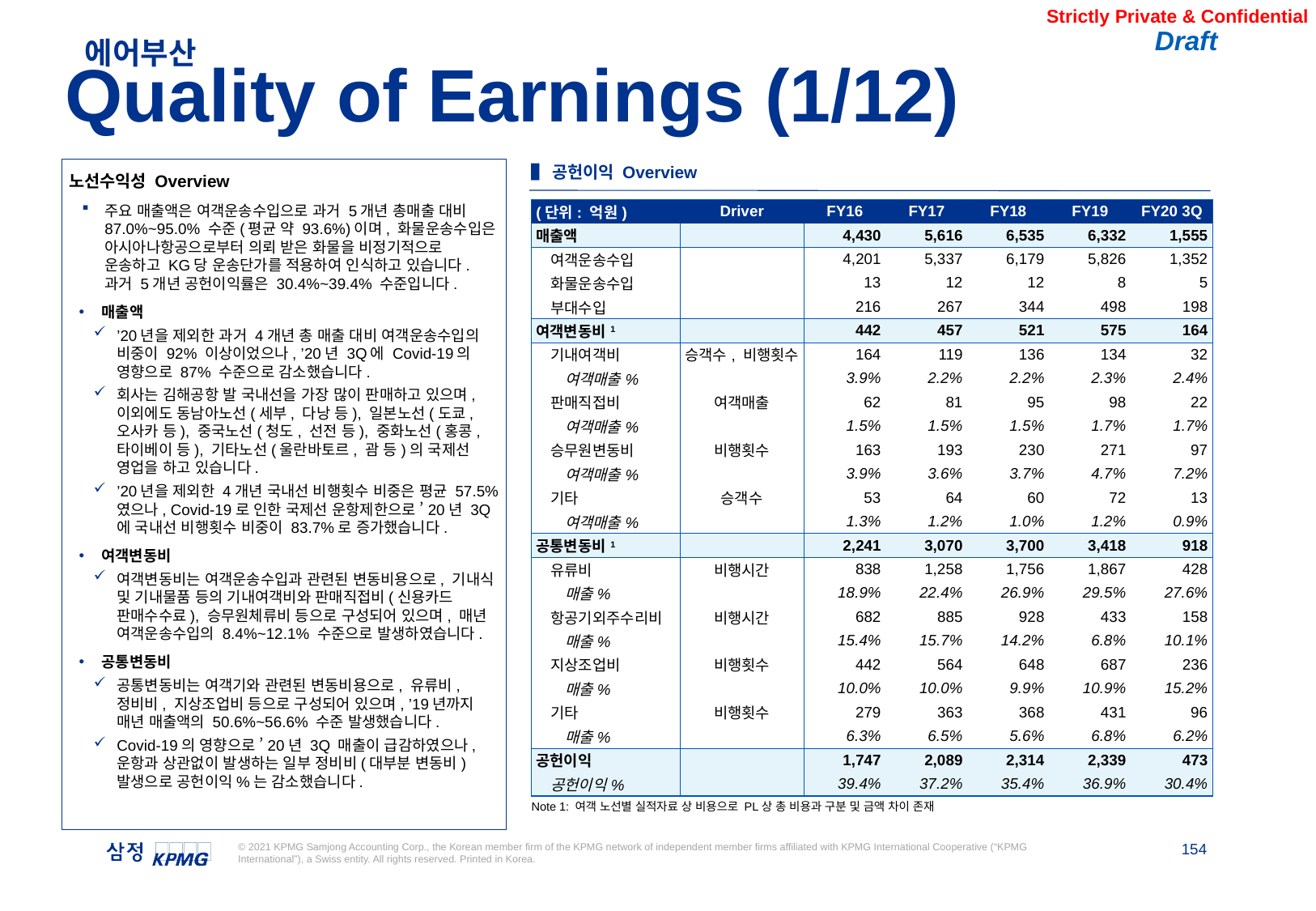

에어부산
Quality of Earnings (1/12)
▌공헌이익 Overview

노선수익성 Overview
주요 매출액은 여객운송수입으로 과거 5개년 총매출 대비 87.0%~95.0% 수준(평균 약 93.6%)이며, 화물운송수입은 아시아나항공으로부터 의뢰 받은 화물을 비정기적으로 운송하고 KG당 운송단가를 적용하여 인식하고 있습니다. 과거 5개년 공헌이익률은 30.4%~39.4% 수준입니다.
매출액
’20년을 제외한 과거 4개년 총 매출 대비 여객운송수입의 비중이 92% 이상이었으나, ’20년 3Q에 Covid-19의 영향으로 87% 수준으로 감소했습니다.
회사는 김해공항 발 국내선을 가장 많이 판매하고 있으며, 이외에도 동남아노선(세부, 다낭 등), 일본노선(도쿄, 오사카 등), 중국노선(청도, 선전 등), 중화노선(홍콩, 타이베이 등), 기타노선(울란바토르, 괌 등)의 국제선 영업을 하고 있습니다.
’20년을 제외한 4개년 국내선 비행횟수 비중은 평균 57.5% 였으나, Covid-19로 인한 국제선 운항제한으로 ’20년 3Q에 국내선 비행횟수 비중이 83.7%로 증가했습니다.
여객변동비
여객변동비는 여객운송수입과 관련된 변동비용으로, 기내식 및 기내물품 등의 기내여객비와 판매직접비(신용카드 판매수수료), 승무원체류비 등으로 구성되어 있으며, 매년 여객운송수입의 8.4%~12.1% 수준으로 발생하였습니다.
공통변동비
공통변동비는 여객기와 관련된 변동비용으로, 유류비, 정비비, 지상조업비 등으로 구성되어 있으며, ’19년까지 매년 매출액의 50.6%~56.6% 수준 발생했습니다.
Covid-19의 영향으로 ’20년 3Q 매출이 급감하였으나, 운항과 상관없이 발생하는 일부 정비비(대부분 변동비) 발생으로 공헌이익%는 감소했습니다.
| (단위: 억원) | Driver | FY16 | FY17 | FY18 | FY19 | FY20 3Q |
| --- | --- | --- | --- | --- | --- | --- |
| 매출액 |  | 4,430 | 5,616 | 6,535 | 6,332 | 1,555 |
| 여객운송수입 |  | 4,201 | 5,337 | 6,179 | 5,826 | 1,352 |
| 화물운송수입 |  | 13 | 12 | 12 | 8 | 5 |
| 부대수입 |  | 216 | 267 | 344 | 498 | 198 |
| 여객변동비1 |  | 442 | 457 | 521 | 575 | 164 |
| 기내여객비 | 승객수, 비행횟수 | 164 | 119 | 136 | 134 | 32 |
| 여객매출% |  | 3.9% | 2.2% | 2.2% | 2.3% | 2.4% |
| 판매직접비 | 여객매출 | 62 | 81 | 95 | 98 | 22 |
| 여객매출% |  | 1.5% | 1.5% | 1.5% | 1.7% | 1.7% |
| 승무원변동비 | 비행횟수 | 163 | 193 | 230 | 271 | 97 |
| 여객매출% |  | 3.9% | 3.6% | 3.7% | 4.7% | 7.2% |
| 기타 | 승객수 | 53 | 64 | 60 | 72 | 13 |
| 여객매출% |  | 1.3% | 1.2% | 1.0% | 1.2% | 0.9% |
| 공통변동비1 |  | 2,241 | 3,070 | 3,700 | 3,418 | 918 |
| 유류비 | 비행시간 | 838 | 1,258 | 1,756 | 1,867 | 428 |
| 매출% |  | 18.9% | 22.4% | 26.9% | 29.5% | 27.6% |
| 항공기외주수리비 | 비행시간 | 682 | 885 | 928 | 433 | 158 |
| 매출% |  | 15.4% | 15.7% | 14.2% | 6.8% | 10.1% |
| 지상조업비 | 비행횟수 | 442 | 564 | 648 | 687 | 236 |
| 매출% |  | 10.0% | 10.0% | 9.9% | 10.9% | 15.2% |
| 기타 | 비행횟수 | 279 | 363 | 368 | 431 | 96 |
| 매출% |  | 6.3% | 6.5% | 5.6% | 6.8% | 6.2% |
| 공헌이익 |  | 1,747 | 2,089 | 2,314 | 2,339 | 473 |
| 공헌이익% |  | 39.4% | 37.2% | 35.4% | 36.9% | 30.4% |
Note 1: 여객 노선별 실적자료 상 비용으로 PL상 총 비용과 구분 및 금액 차이 존재